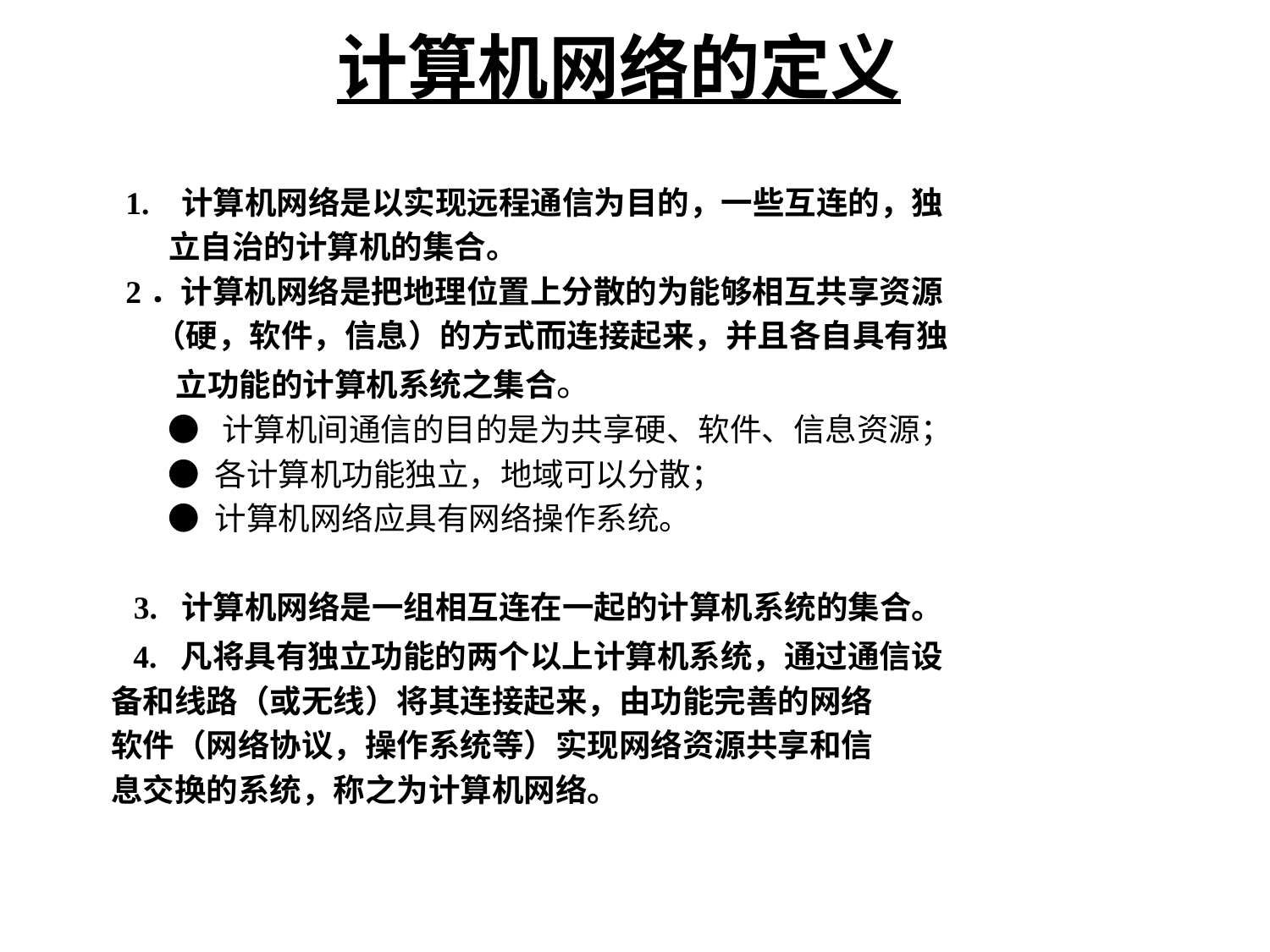

# 计算机网络的定义
         1.   计算机网络是以实现远程通信为目的，一些互连的，独
               立自治的计算机的集合。
         2．计算机网络是把地理位置上分散的为能够相互共享资源
             （硬，软件，信息）的方式而连接起来，并且各自具有独
                立功能的计算机系统之集合。
                ●  计算机间通信的目的是为共享硬、软件、信息资源；
                ● 各计算机功能独立，地域可以分散；
                ● 计算机网络应具有网络操作系统。

          3.  计算机网络是一组相互连在一起的计算机系统的集合。
         4.  凡将具有独立功能的两个以上计算机系统，通过通信设
       备和线路（或无线）将其连接起来，由功能完善的网络
       软件（网络协议，操作系统等）实现网络资源共享和信
       息交换的系统，称之为计算机网络。